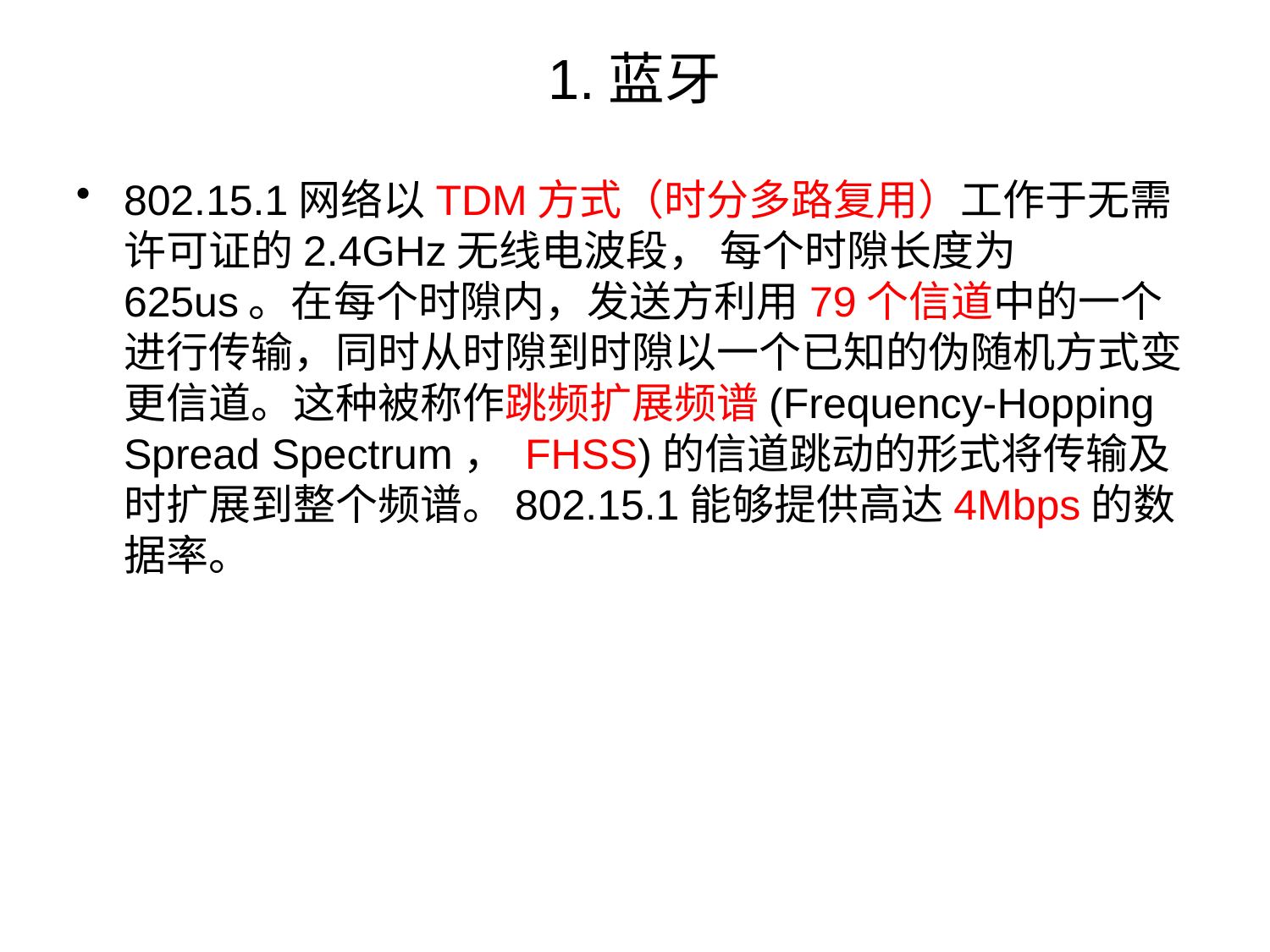

# 1.蓝牙
802.15.1网络以TDM方式（时分多路复用）工作于无需许可证的2.4GHz无线电波段， 每个时隙长度为625us。在每个时隙内，发送方利用79个信道中的一个进行传输，同时从时隙到时隙以一个已知的伪随机方式变更信道。这种被称作跳频扩展频谱(Frequency-Hopping Spread Spectrum， FHSS)的信道跳动的形式将传输及时扩展到整个频谱。802.15.1能够提供高达4Mbps的数据率。